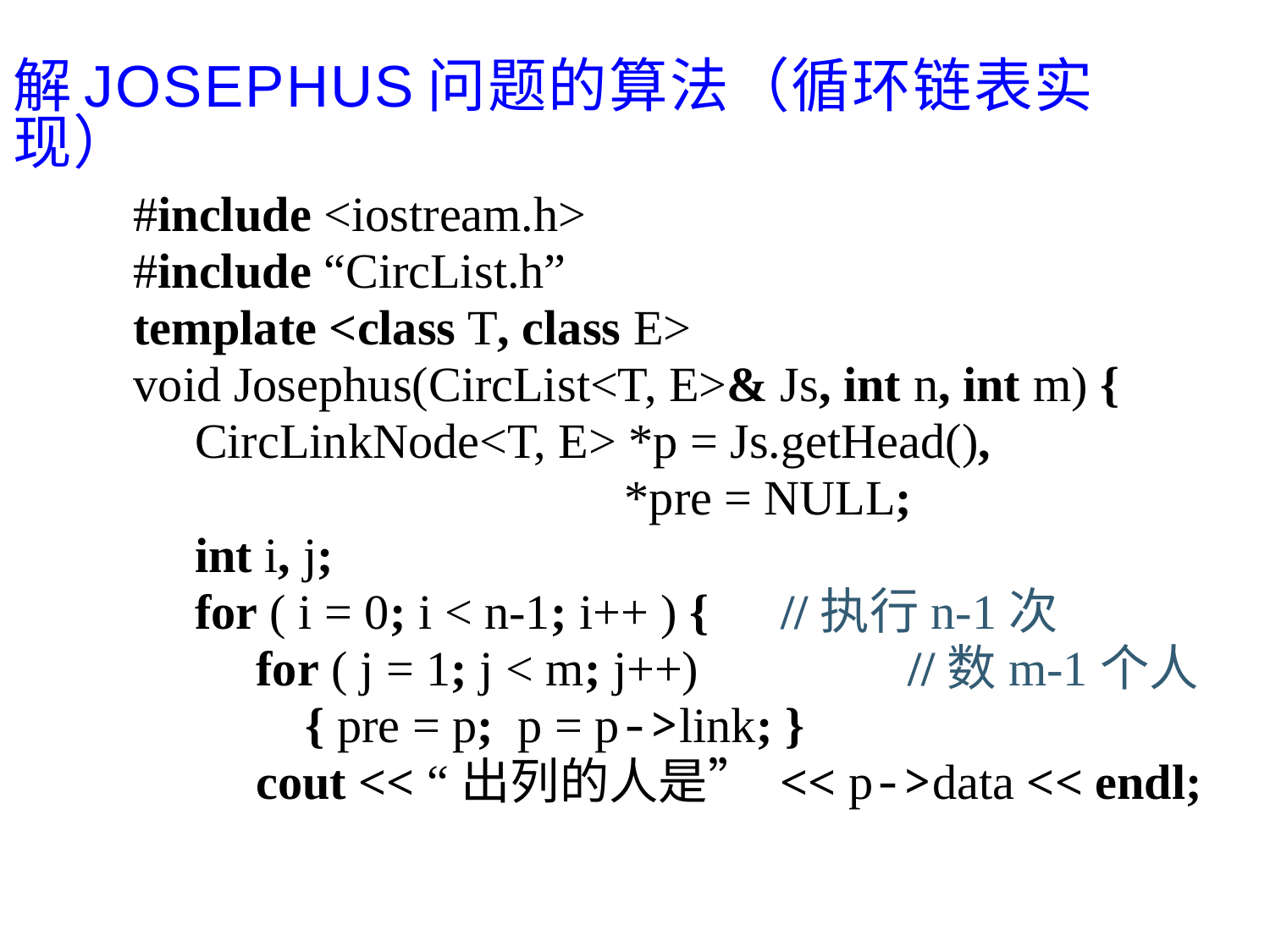

解Josephus问题的算法（循环链表实现）
#include <iostream.h>
#include “CircList.h”
template <class T, class E>
void Josephus(CircList<T, E>& Js, int n, int m) {
     CircLinkNode<T, E> *p = Js.getHead(),
                                        *pre = NULL;
     int i, j;
     for ( i = 0; i < n-1; i++ ) {     	//执行n-1次
          for ( j = 1; j < m; j++) 		//数m-1个人
              { pre = p;  p = p->link; }
          cout << “出列的人是” << p->data << endl;